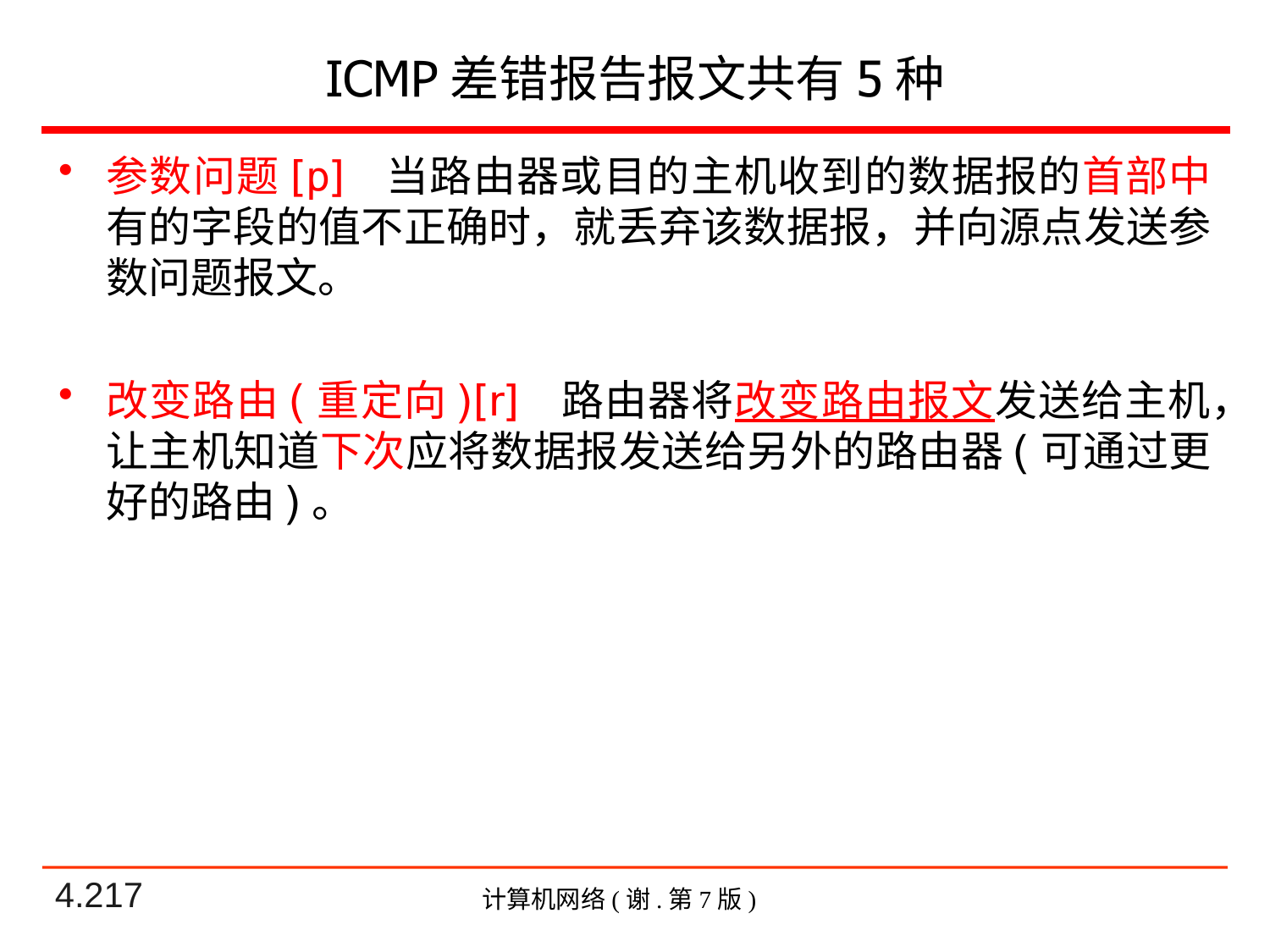

# ICMP差错报告报文共有5种
参数问题[p]  当路由器或目的主机收到的数据报的首部中有的字段的值不正确时，就丢弃该数据报，并向源点发送参数问题报文。

改变路由(重定向)[r]  路由器将改变路由报文发送给主机，让主机知道下次应将数据报发送给另外的路由器(可通过更好的路由)。